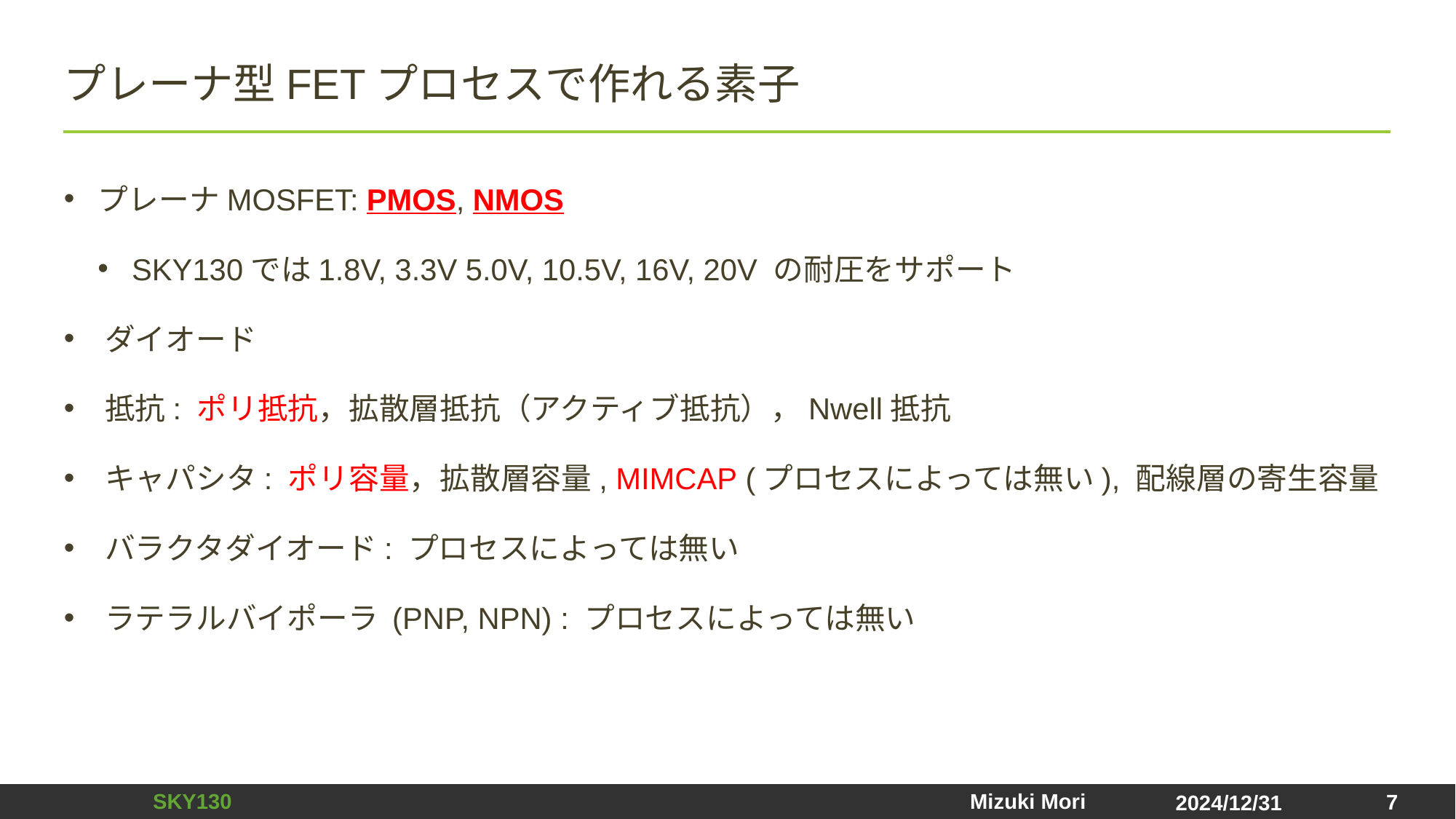

# プレーナ型FETプロセスで作れる素子
プレーナMOSFET: PMOS, NMOS
SKY130では1.8V, 3.3V 5.0V, 10.5V, 16V, 20V の耐圧をサポート
ダイオード
抵抗: ポリ抵抗，拡散層抵抗（アクティブ抵抗），Nwell抵抗
キャパシタ: ポリ容量，拡散層容量, MIMCAP (プロセスによっては無い), 配線層の寄生容量
バラクタダイオード: プロセスによっては無い
ラテラルバイポーラ (PNP, NPN) : プロセスによっては無い

7
2024/12/31